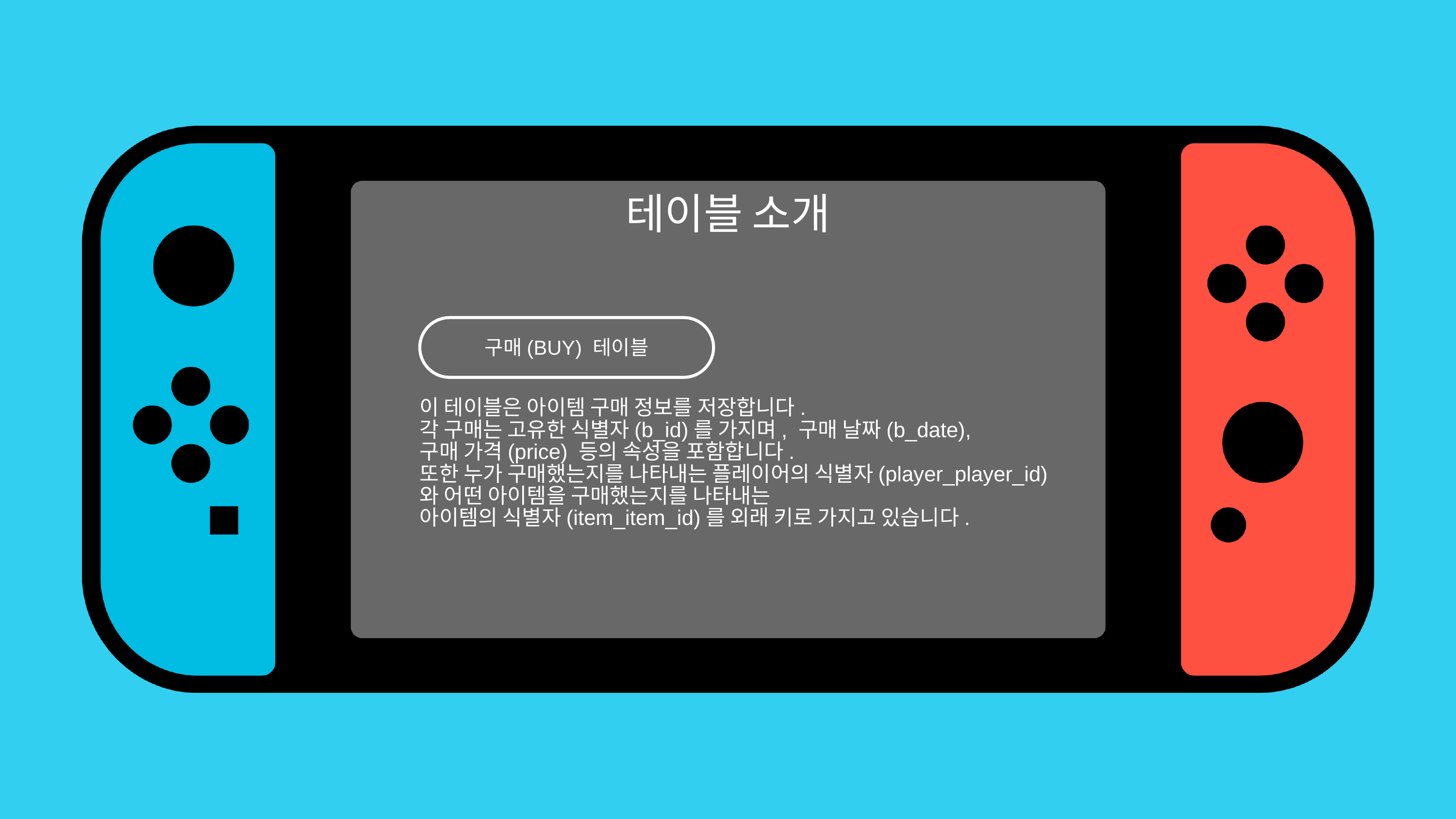

테이블 소개

구매(BUY) 테이블
이 테이블은 아이템 구매 정보를 저장합니다.
각 구매는 고유한 식별자(b_id)를 가지며, 구매 날짜(b_date),
구매 가격(price) 등의 속성을 포함합니다.
또한 누가 구매했는지를 나타내는 플레이어의 식별자(player_player_id)와 어떤 아이템을 구매했는지를 나타내는
아이템의 식별자(item_item_id)를 외래 키로 가지고 있습니다.